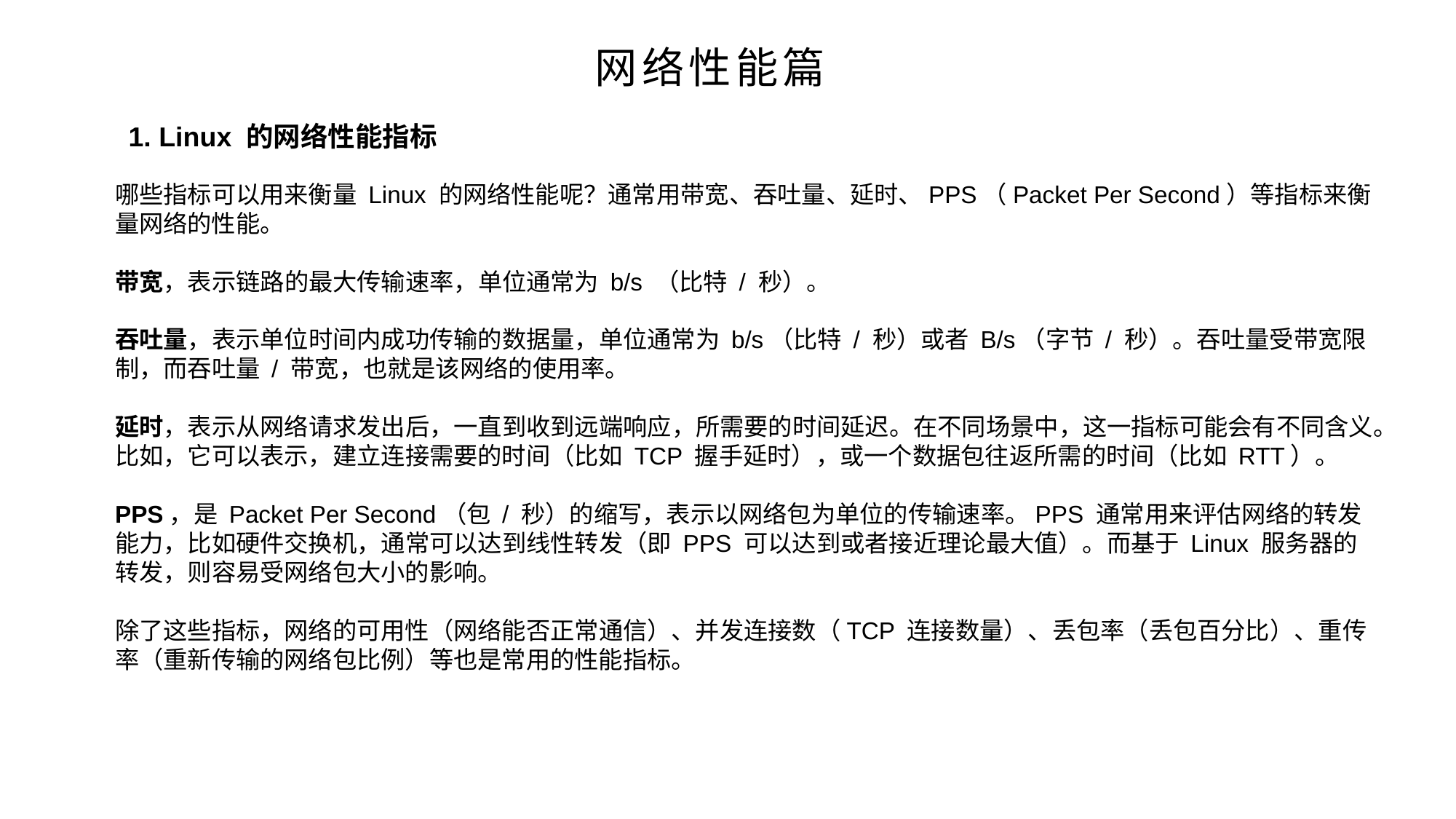

网络性能篇
1. Linux 的网络性能指标
哪些指标可以用来衡量 Linux 的网络性能呢？通常用带宽、吞吐量、延时、PPS（Packet Per Second）等指标来衡量网络的性能。

带宽，表示链路的最大传输速率，单位通常为 b/s （比特 / 秒）。

吞吐量，表示单位时间内成功传输的数据量，单位通常为 b/s（比特 / 秒）或者 B/s（字节 / 秒）。吞吐量受带宽限制，而吞吐量 / 带宽，也就是该网络的使用率。

延时，表示从网络请求发出后，一直到收到远端响应，所需要的时间延迟。在不同场景中，这一指标可能会有不同含义。比如，它可以表示，建立连接需要的时间（比如 TCP 握手延时），或一个数据包往返所需的时间（比如 RTT）。

PPS，是 Packet Per Second（包 / 秒）的缩写，表示以网络包为单位的传输速率。PPS 通常用来评估网络的转发能力，比如硬件交换机，通常可以达到线性转发（即 PPS 可以达到或者接近理论最大值）。而基于 Linux 服务器的转发，则容易受网络包大小的影响。

除了这些指标，网络的可用性（网络能否正常通信）、并发连接数（TCP 连接数量）、丢包率（丢包百分比）、重传率（重新传输的网络包比例）等也是常用的性能指标。